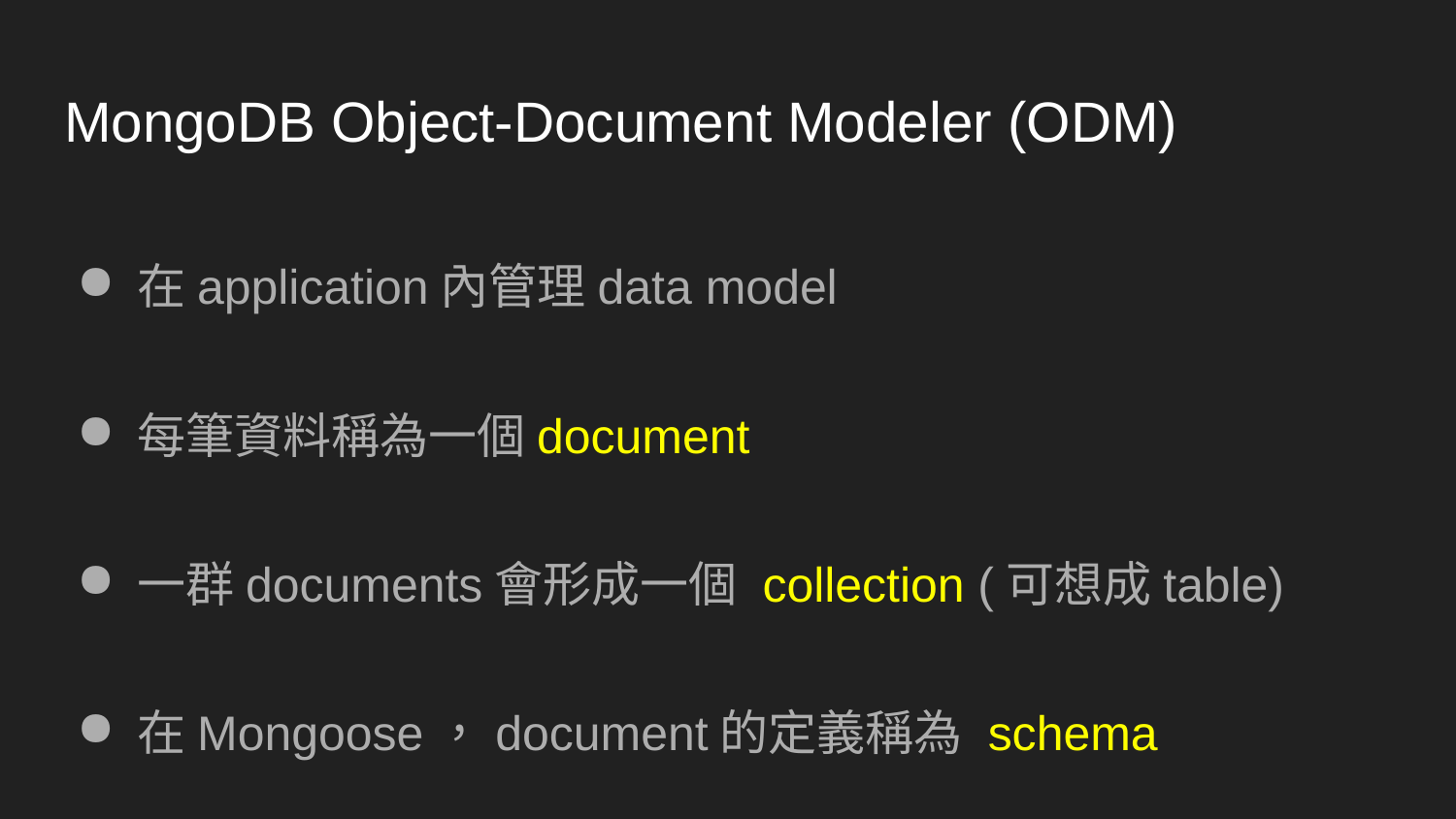

# MongoDB Object-Document Modeler (ODM)
在application內管理data model
每筆資料稱為一個document
一群documents會形成一個 collection (可想成table)
在Mongoose，document的定義稱為 schema
在schema內每個data項目稱為 path